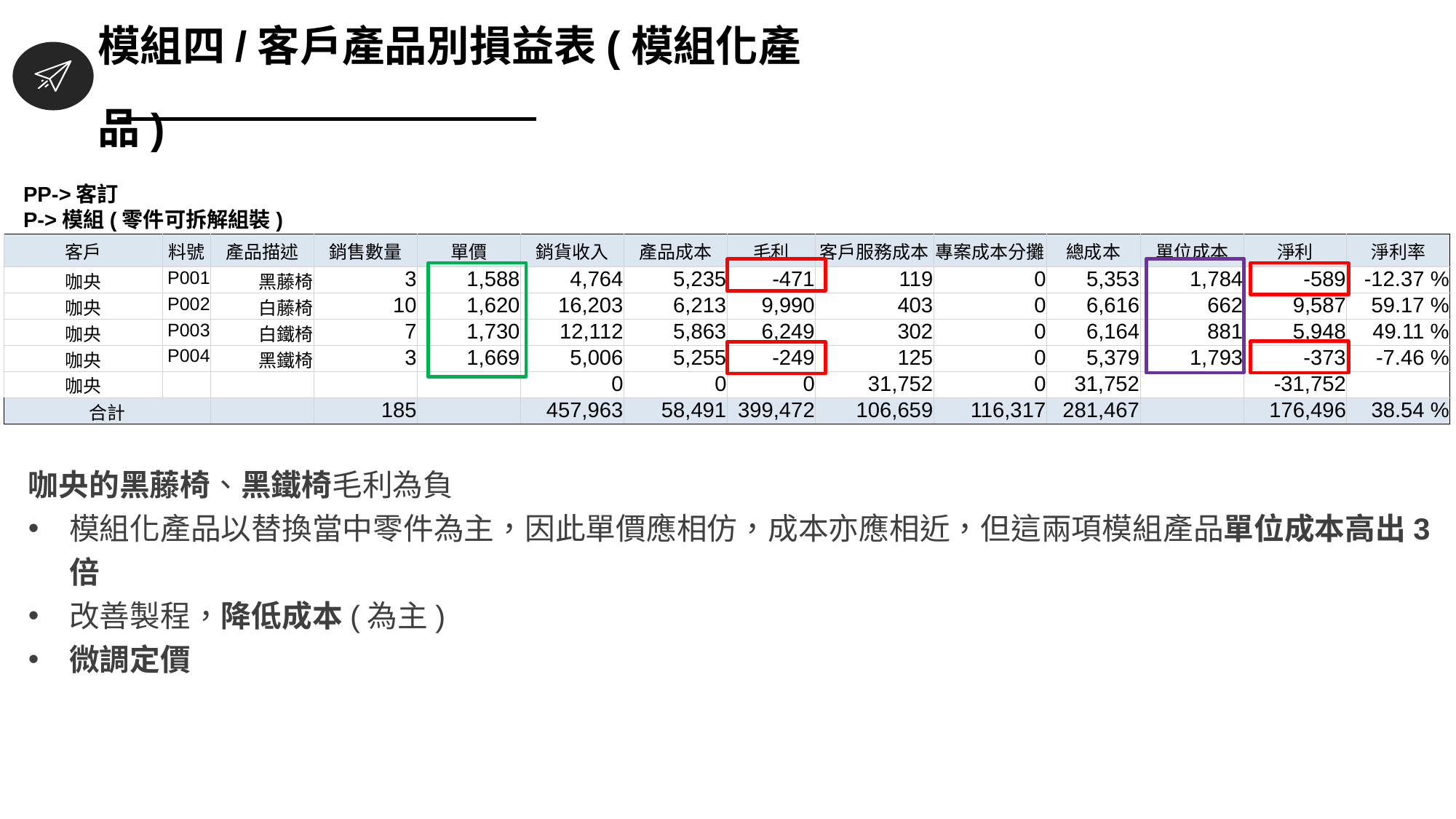

模組四/客戶產品別損益表(模組化產品)

PP->客訂
P->模組(零件可拆解組裝)
| 客戶 | 料號 | 產品描述 | 銷售數量 | 單價 | 銷貨收入 | 產品成本 | 毛利 | 客戶服務成本 | 專案成本分攤 | 總成本 | 單位成本 | 淨利 | 淨利率 |
| --- | --- | --- | --- | --- | --- | --- | --- | --- | --- | --- | --- | --- | --- |
| 咖央 | P001 | 黑藤椅 | 3 | 1,588 | 4,764 | 5,235 | -471 | 119 | 0 | 5,353 | 1,784 | -589 | -12.37 % |
| 咖央 | P002 | 白藤椅 | 10 | 1,620 | 16,203 | 6,213 | 9,990 | 403 | 0 | 6,616 | 662 | 9,587 | 59.17 % |
| 咖央 | P003 | 白鐵椅 | 7 | 1,730 | 12,112 | 5,863 | 6,249 | 302 | 0 | 6,164 | 881 | 5,948 | 49.11 % |
| 咖央 | P004 | 黑鐵椅 | 3 | 1,669 | 5,006 | 5,255 | -249 | 125 | 0 | 5,379 | 1,793 | -373 | -7.46 % |
| 咖央 |  |  |  |  | 0 | 0 | 0 | 31,752 | 0 | 31,752 |  | -31,752 |  |
| 合計 |  |  | 185 |  | 457,963 | 58,491 | 399,472 | 106,659 | 116,317 | 281,467 |  | 176,496 | 38.54 % |

咖央的黑藤椅、黑鐵椅毛利為負
模組化產品以替換當中零件為主，因此單價應相仿，成本亦應相近，但這兩項模組產品單位成本高出3倍
改善製程，降低成本(為主)
微調定價